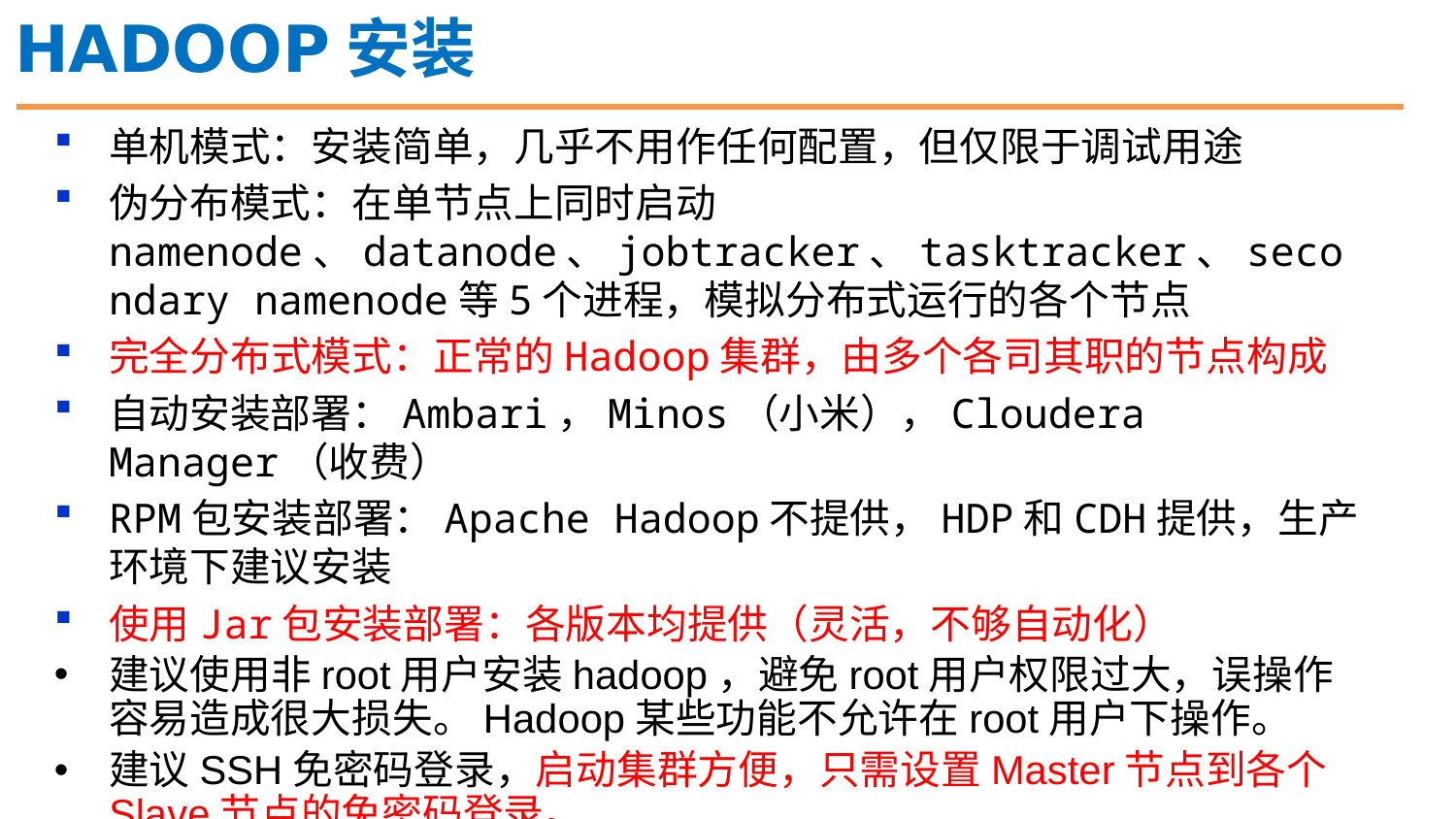

HADOOP安装
单机模式：安装简单，几乎不用作任何配置，但仅限于调试用途
伪分布模式：在单节点上同时启动namenode、datanode、jobtracker、tasktracker、secondary namenode等5个进程，模拟分布式运行的各个节点
完全分布式模式：正常的Hadoop集群，由多个各司其职的节点构成
自动安装部署：Ambari，Minos（小米），Cloudera Manager（收费）
RPM包安装部署：Apache Hadoop不提供，HDP和CDH提供，生产环境下建议安装
使用Jar包安装部署：各版本均提供（灵活，不够自动化）
建议使用非root用户安装hadoop，避免root用户权限过大，误操作容易造成很大损失。Hadoop某些功能不允许在root用户下操作。
建议SSH免密码登录，启动集群方便，只需设置Master节点到各个Slave节点的免密码登录。